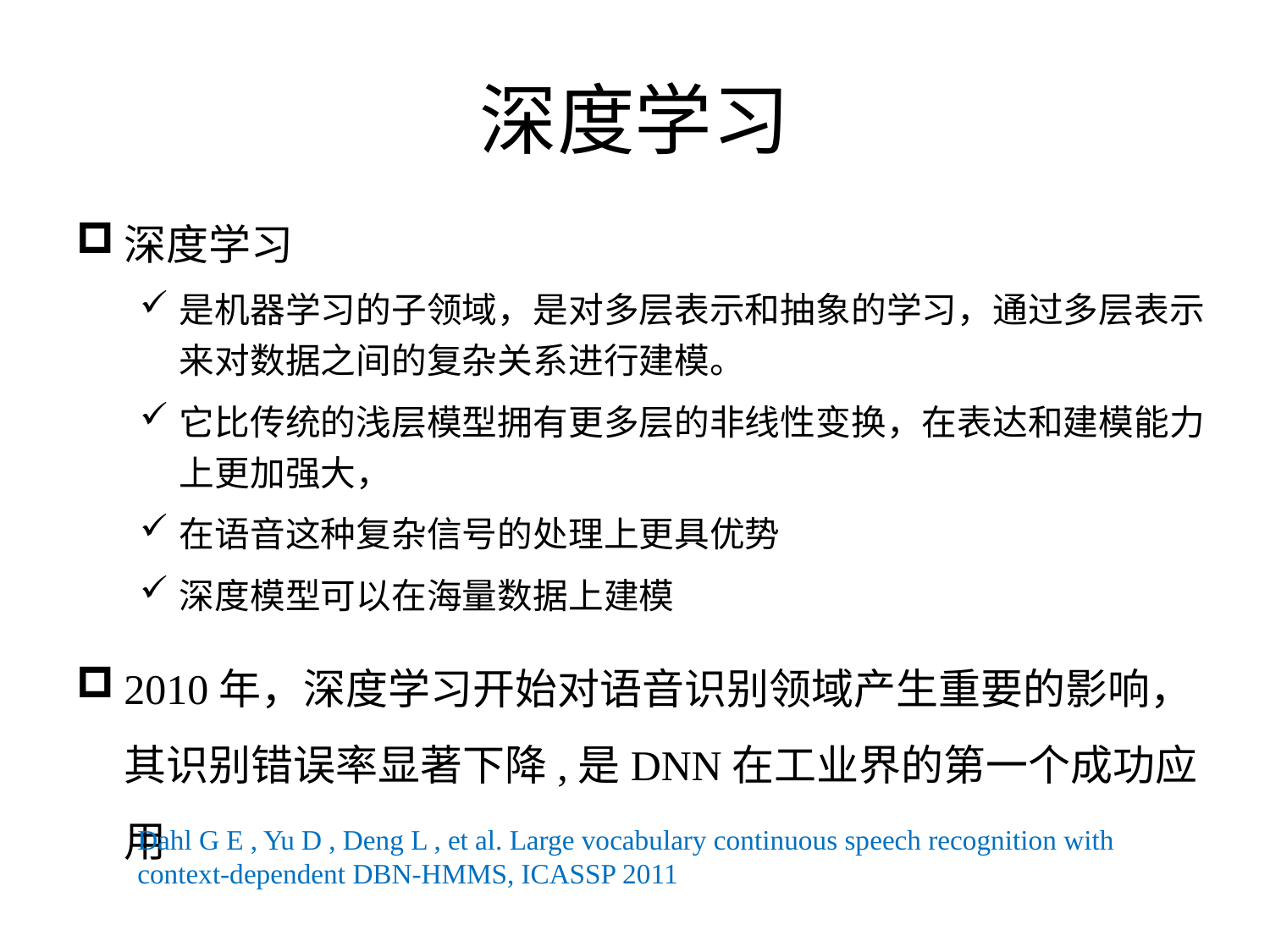

# 深度学习
深度学习
是机器学习的子领域，是对多层表示和抽象的学习，通过多层表示来对数据之间的复杂关系进行建模。
它比传统的浅层模型拥有更多层的非线性变换，在表达和建模能力上更加强大，
在语音这种复杂信号的处理上更具优势
深度模型可以在海量数据上建模
2010年，深度学习开始对语音识别领域产生重要的影响，其识别错误率显著下降,是DNN在工业界的第一个成功应用
Dahl G E , Yu D , Deng L , et al. Large vocabulary continuous speech recognition with context-dependent DBN-HMMS, ICASSP 2011